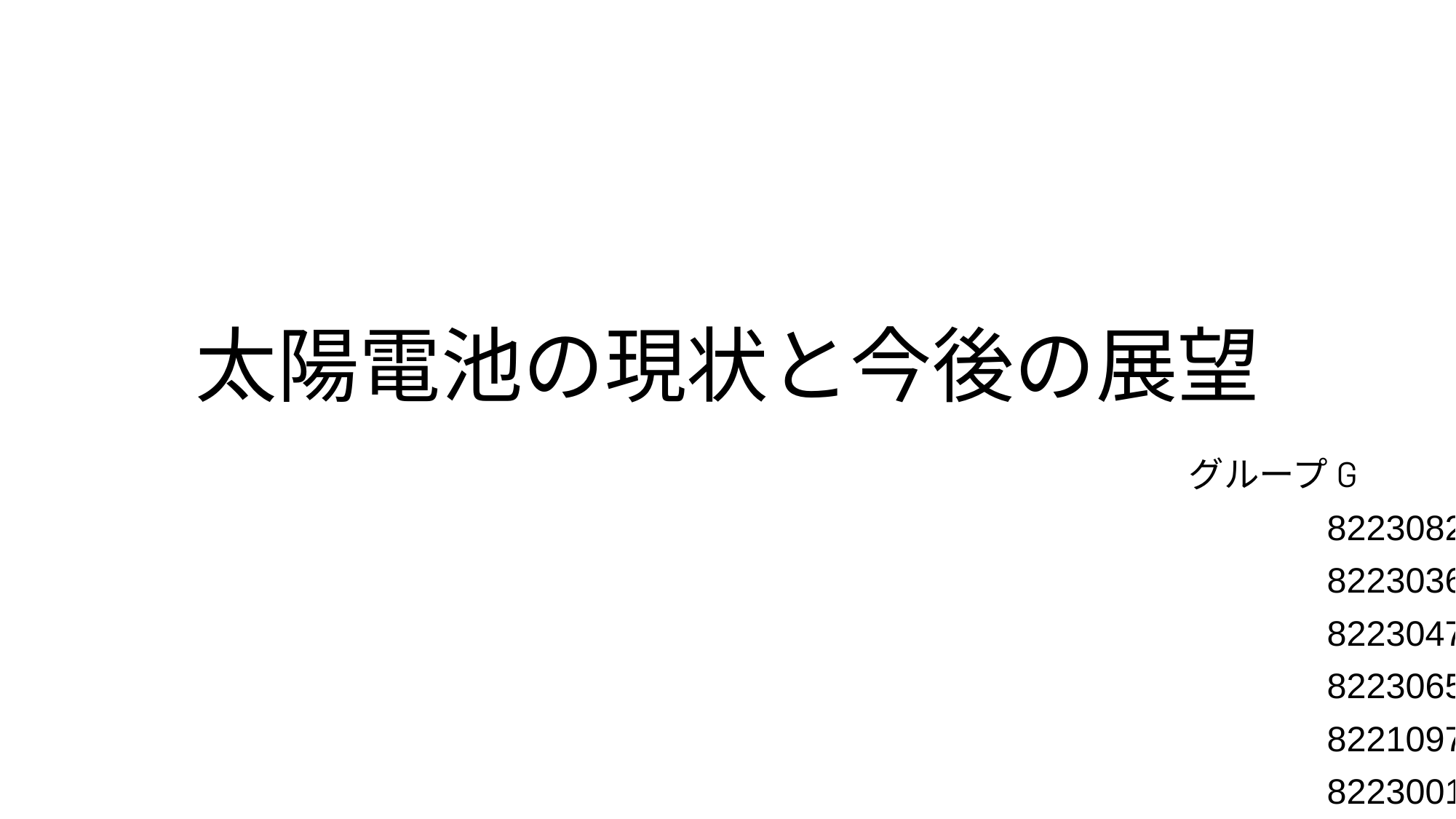

# 太陽電池の現状と今後の展望
グループG
　　　　　　　　　　　　　　　　  8223082 林 峻也
　　　　　　　　　　　　　　　　  8223036 栗⼭ 淳
　　　　　　　　　　　　　　　　  8223047 榊原 海⽃
　　　　　　　　　　　　　　　　  8223065 ⾼松 慶輝
　　　　　　　　　　　　　　　　  8221097 丸島 海渡
　　　　　　　　　　　　　　　　  8223001 ⻘ 快樹